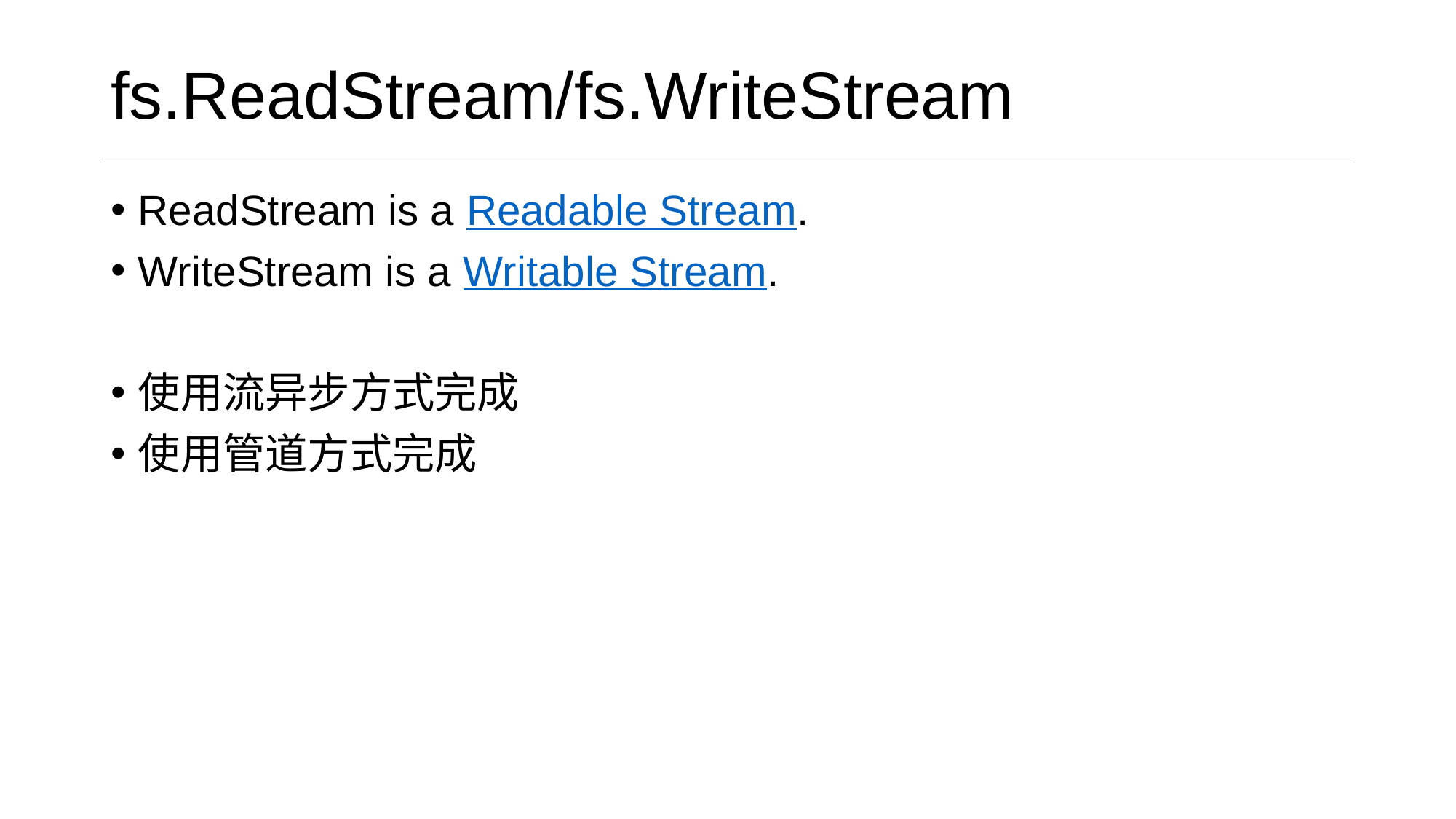

# fs.ReadStream/fs.WriteStream
ReadStream is a Readable Stream.
WriteStream is a Writable Stream.

使用流异步方式完成
使用管道方式完成